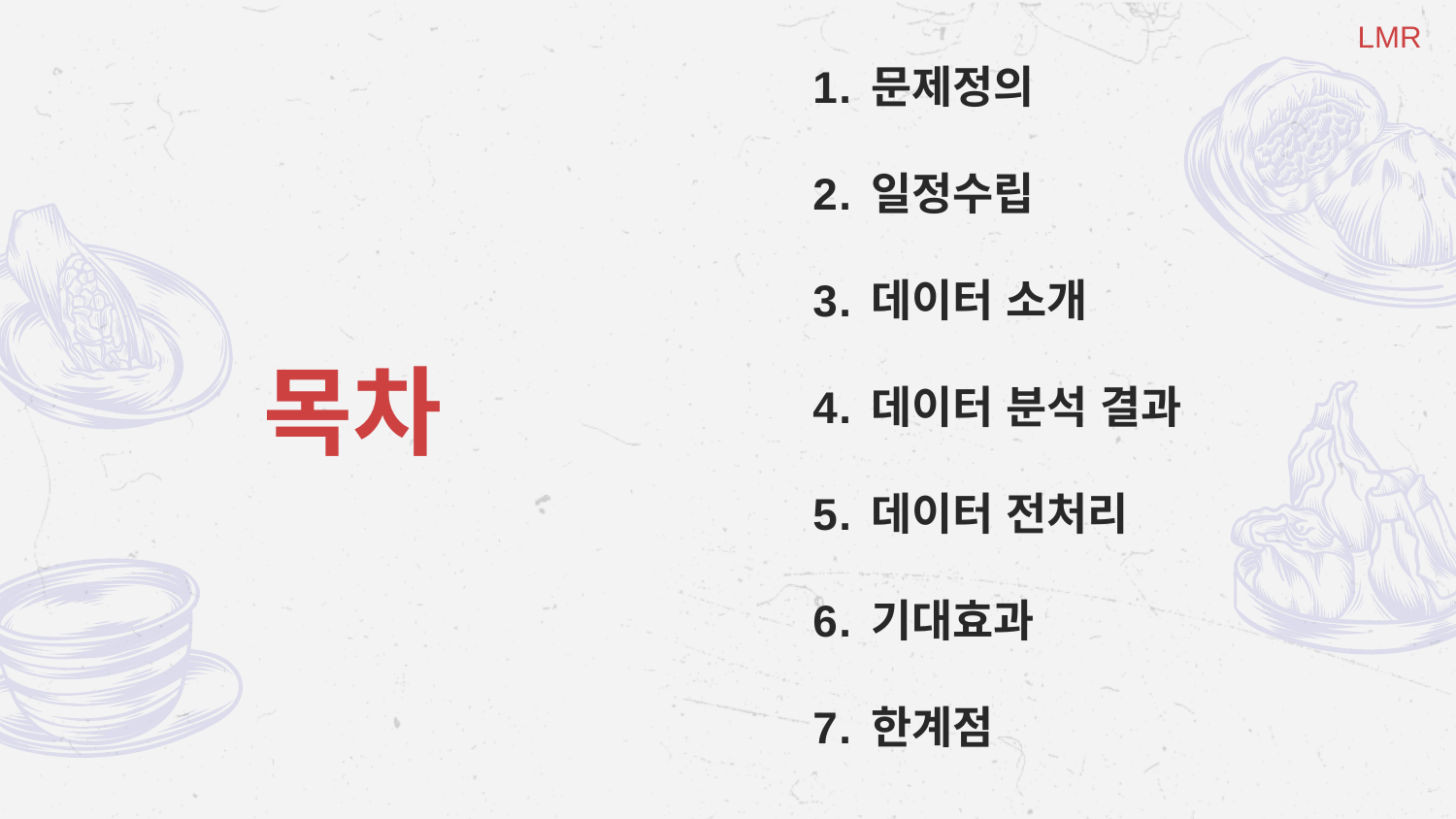

LMR
문제정의

일정수립

데이터 소개

데이터 분석 결과

데이터 전처리

기대효과

한계점
목차